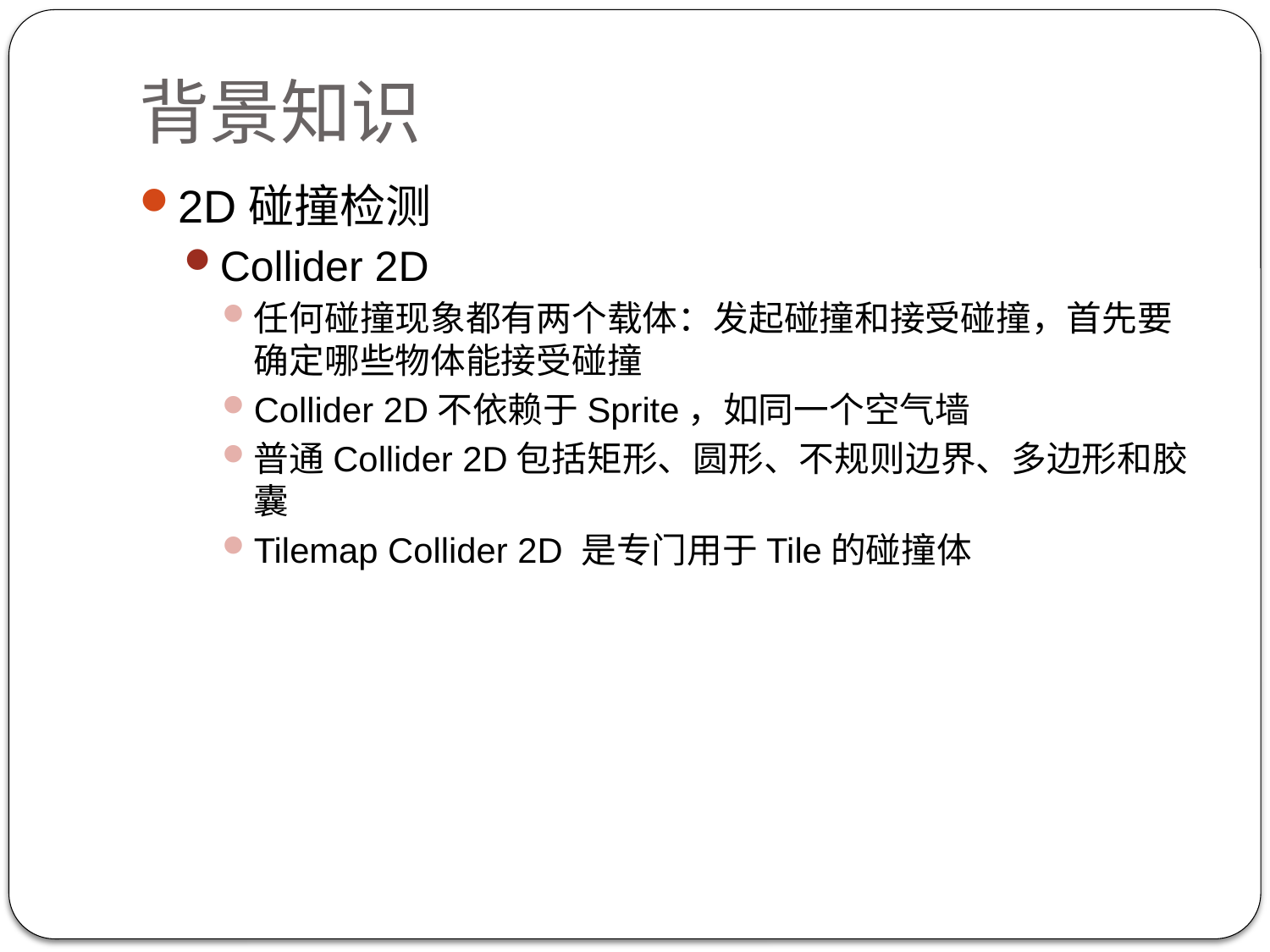

# 背景知识
2D碰撞检测
Collider 2D
任何碰撞现象都有两个载体：发起碰撞和接受碰撞，首先要确定哪些物体能接受碰撞
Collider 2D不依赖于Sprite，如同一个空气墙
普通Collider 2D包括矩形、圆形、不规则边界、多边形和胶囊
Tilemap Collider 2D 是专门用于Tile的碰撞体